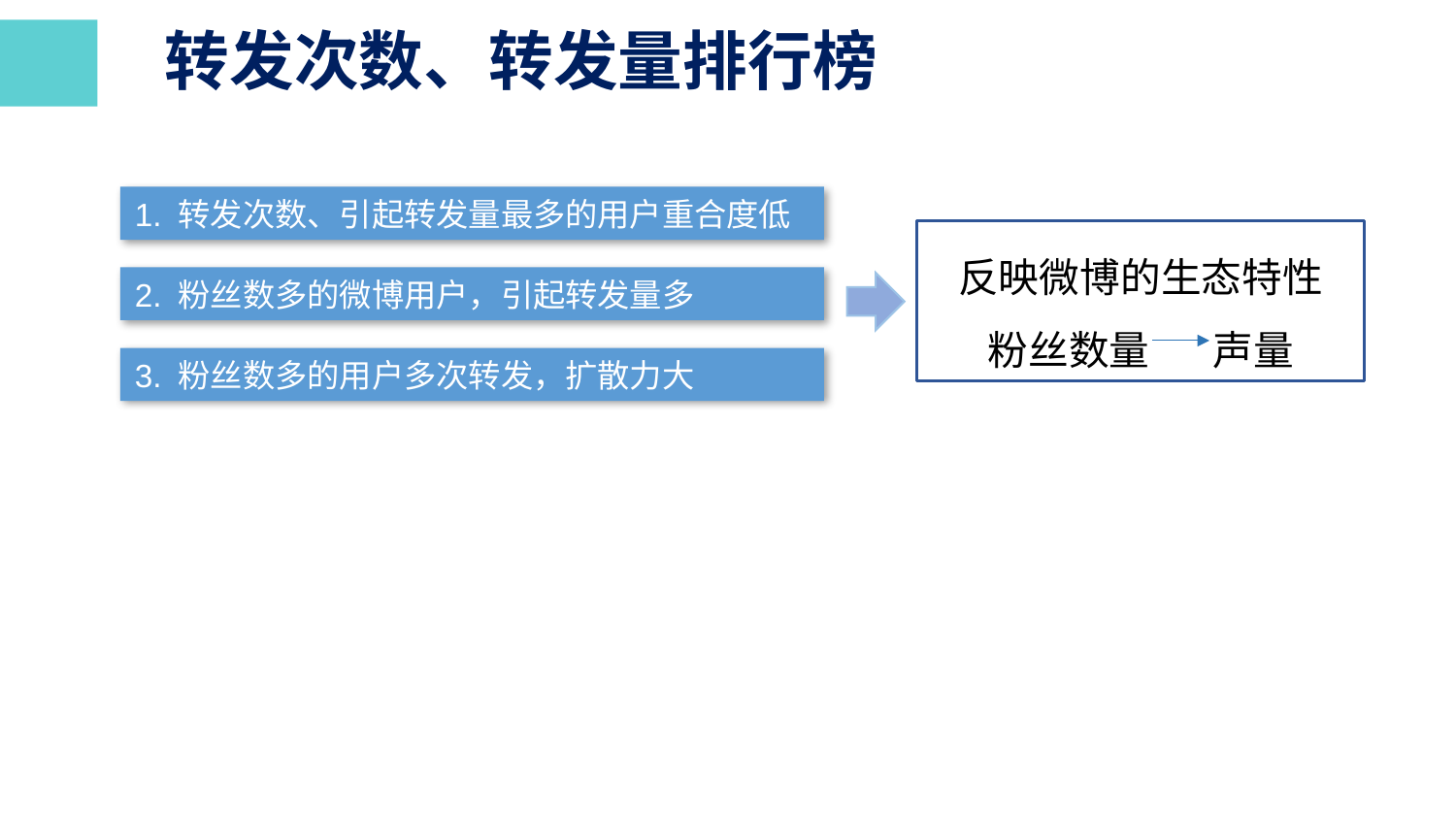

转发次数、转发量排行榜

1. 转发次数、引起转发量最多的用户重合度低
反映微博的生态特性
粉丝数量       声量
2. 粉丝数多的微博用户，引起转发量多

3. 粉丝数多的用户多次转发，扩散力大